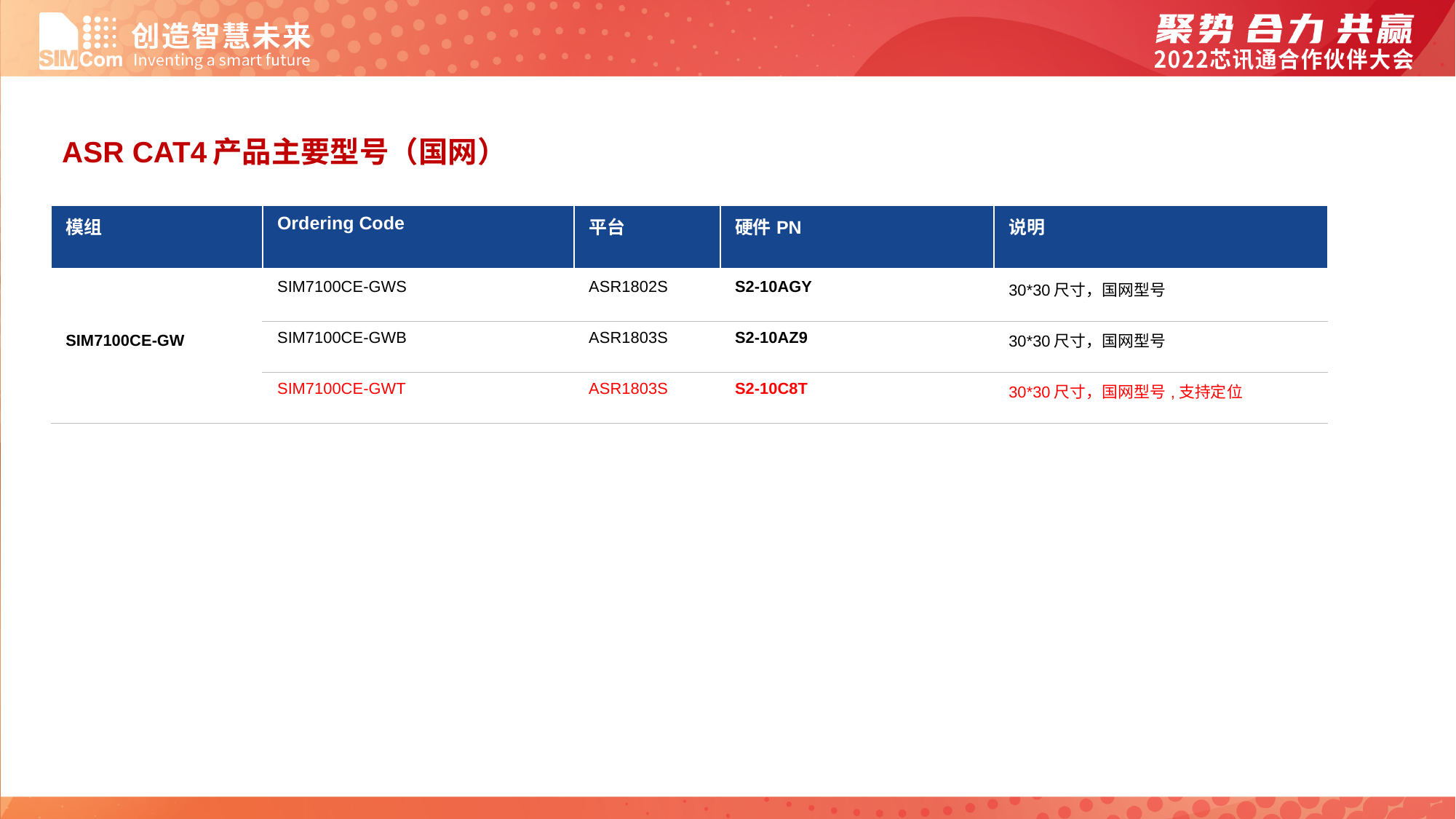

ASR CAT4产品主要型号（国网）
| 模组 | Ordering Code | 平台 | 硬件PN | 说明 |
| --- | --- | --- | --- | --- |
| SIM7100CE-GW | SIM7100CE-GWS | ASR1802S | S2-10AGY | 30\*30尺寸，国网型号 |
|  | SIM7100CE-GWB | ASR1803S | S2-10AZ9 | 30\*30尺寸，国网型号 |
|  | SIM7100CE-GWT | ASR1803S | S2-10C8T | 30\*30尺寸，国网型号,支持定位 |